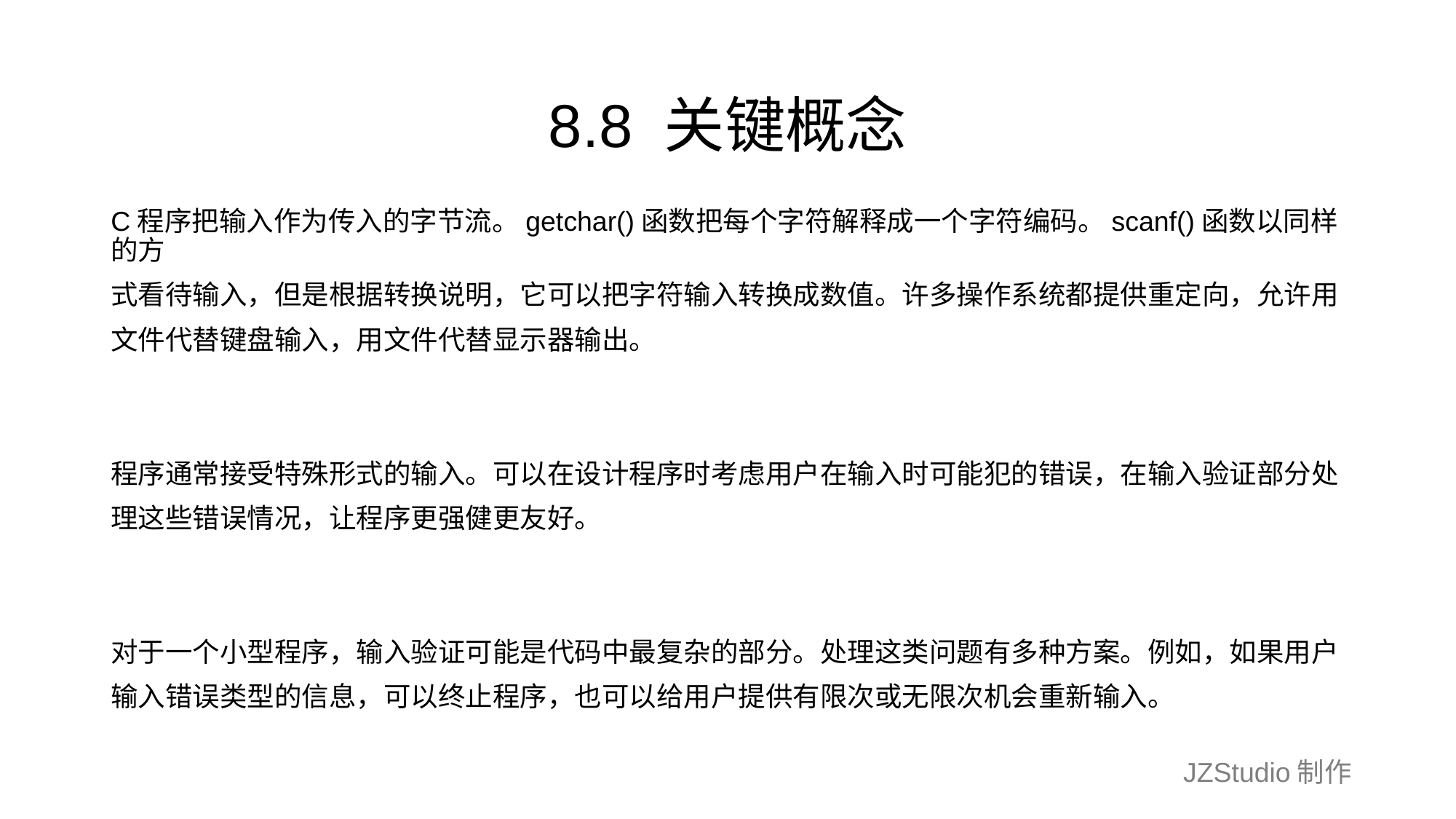

# 8.8 关键概念
C程序把输入作为传入的字节流。getchar()函数把每个字符解释成一个字符编码。scanf()函数以同样的方
式看待输入，但是根据转换说明，它可以把字符输入转换成数值。许多操作系统都提供重定向，允许用
文件代替键盘输入，用文件代替显示器输出。

程序通常接受特殊形式的输入。可以在设计程序时考虑用户在输入时可能犯的错误，在输入验证部分处
理这些错误情况，让程序更强健更友好。

对于一个小型程序，输入验证可能是代码中最复杂的部分。处理这类问题有多种方案。例如，如果用户
输入错误类型的信息，可以终止程序，也可以给用户提供有限次或无限次机会重新输入。